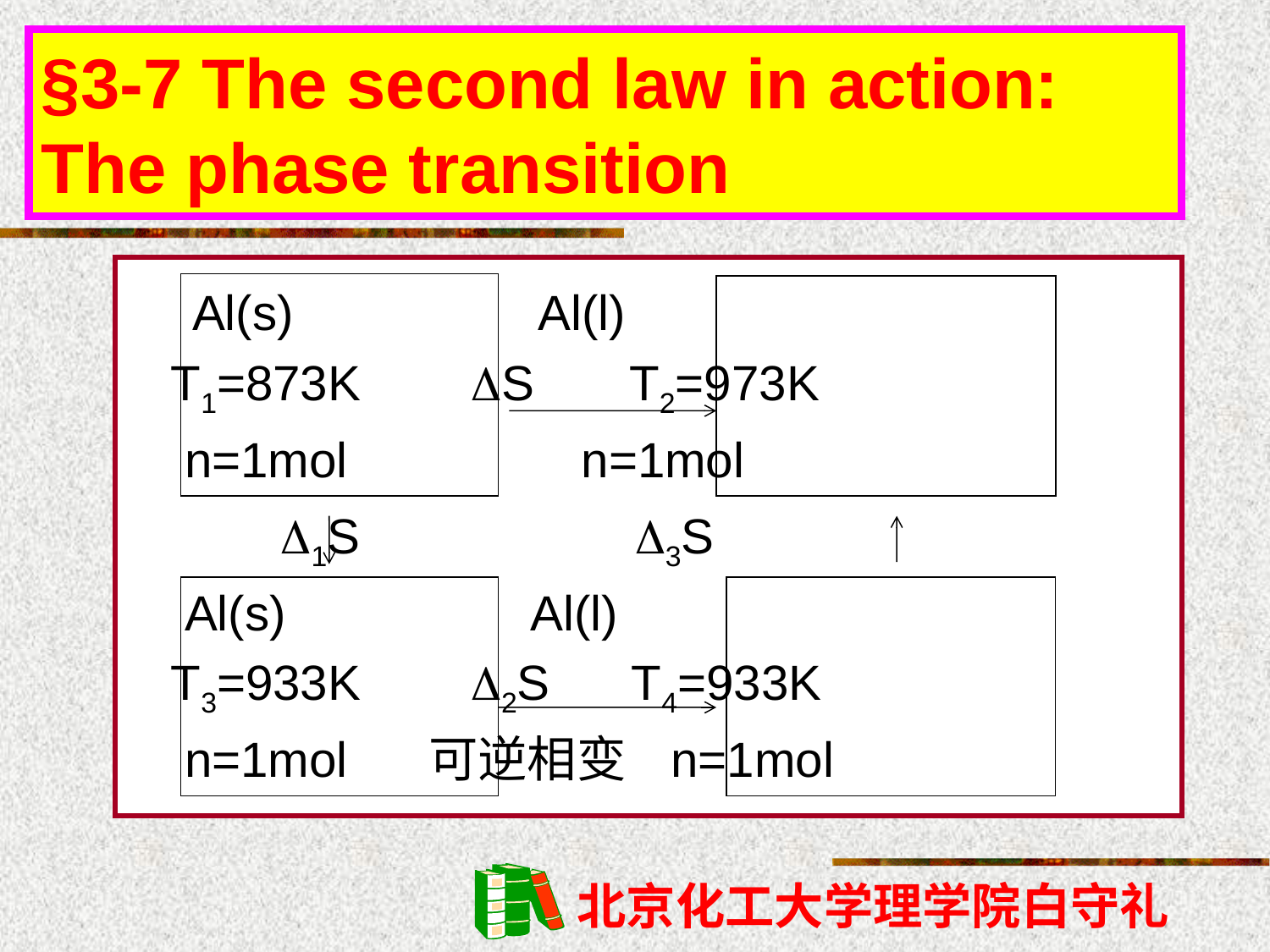

§3-7 The second law in action: The phase transition

    Al(s)                  Al(l)
   T1=873K        ΔS       T2=973K
    n=1mol                 n=1mol
           Δ1S                    Δ3S
    Al(s)                  Al(l)
   T3=933K        Δ2S      T4=933K
    n=1mol     可逆相变   n=1mol